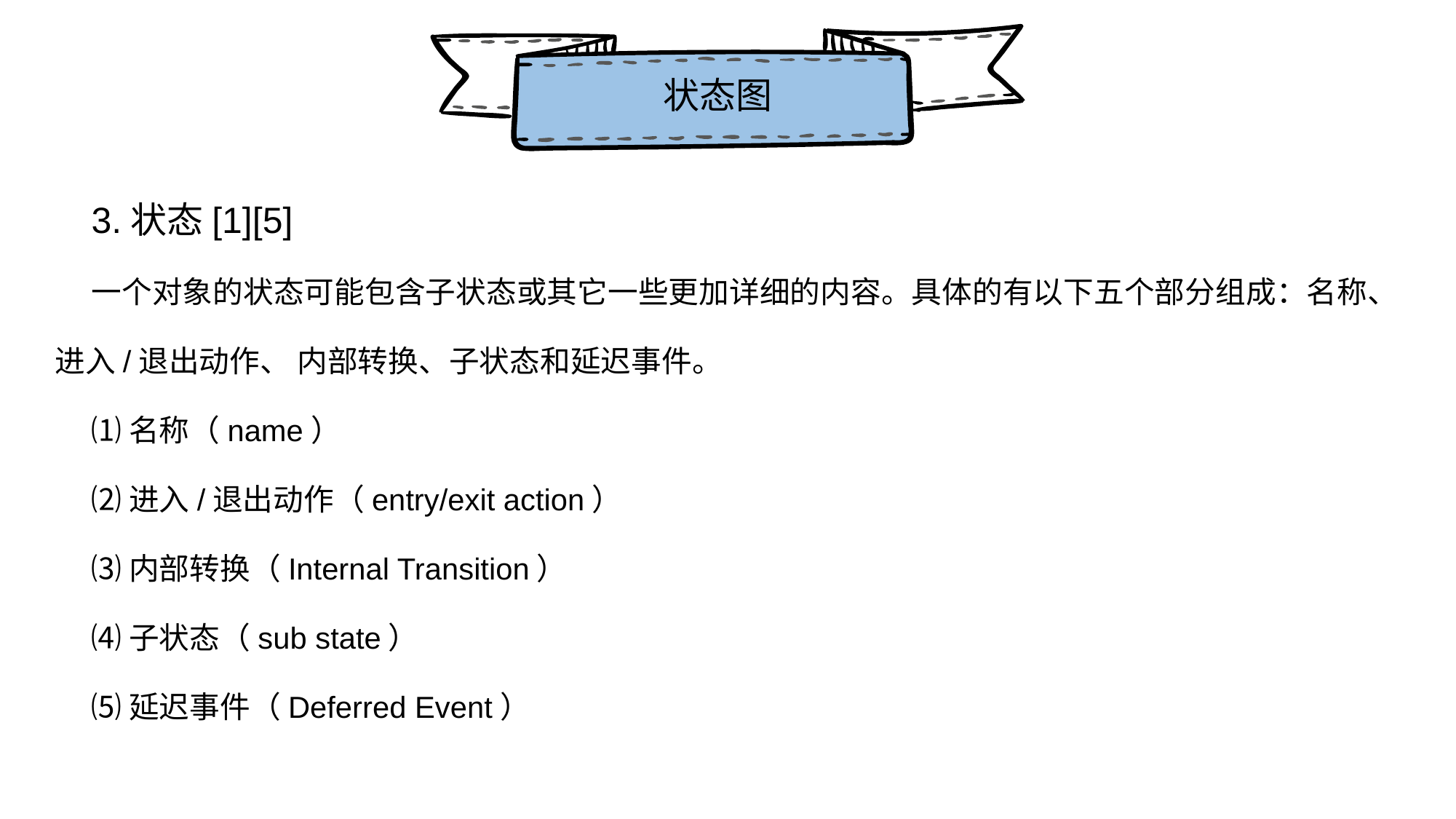

状态图
3.状态[1][5]
一个对象的状态可能包含子状态或其它一些更加详细的内容。具体的有以下五个部分组成：名称、 进入/退出动作、 内部转换、子状态和延迟事件。
⑴名称（name）
⑵进入/退出动作（entry/exit action）
⑶内部转换（Internal Transition）
⑷子状态（sub state）
⑸延迟事件（Deferred Event）